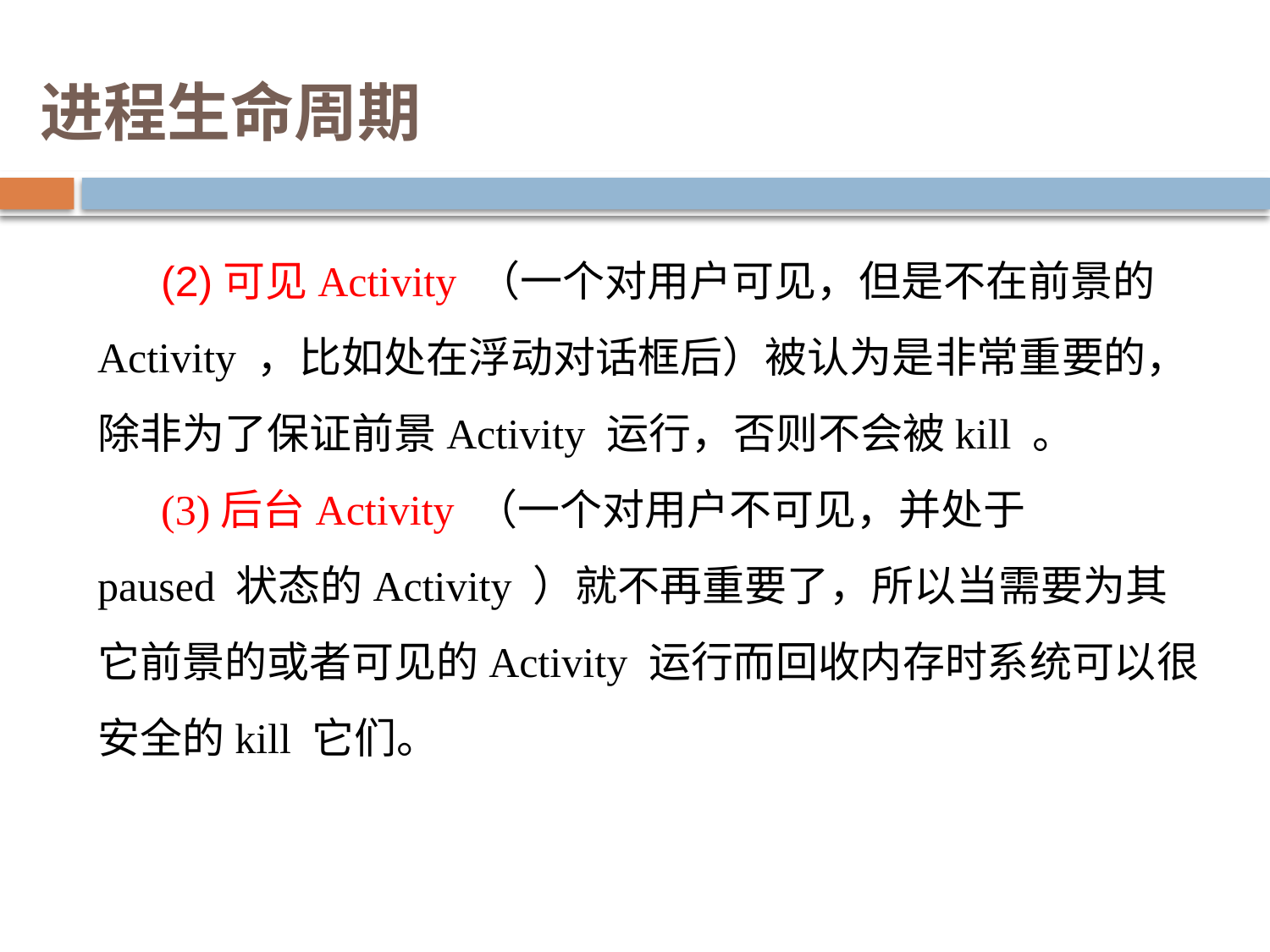

进程生命周期
(2)可见Activity （一个对用户可见，但是不在前景的Activity ，比如处在浮动对话框后）被认为是非常重要的，除非为了保证前景Activity 运行，否则不会被kill 。
(3)后台Activity （一个对用户不可见，并处于paused 状态的Activity ）就不再重要了，所以当需要为其它前景的或者可见的Activity 运行而回收内存时系统可以很安全的kill 它们。